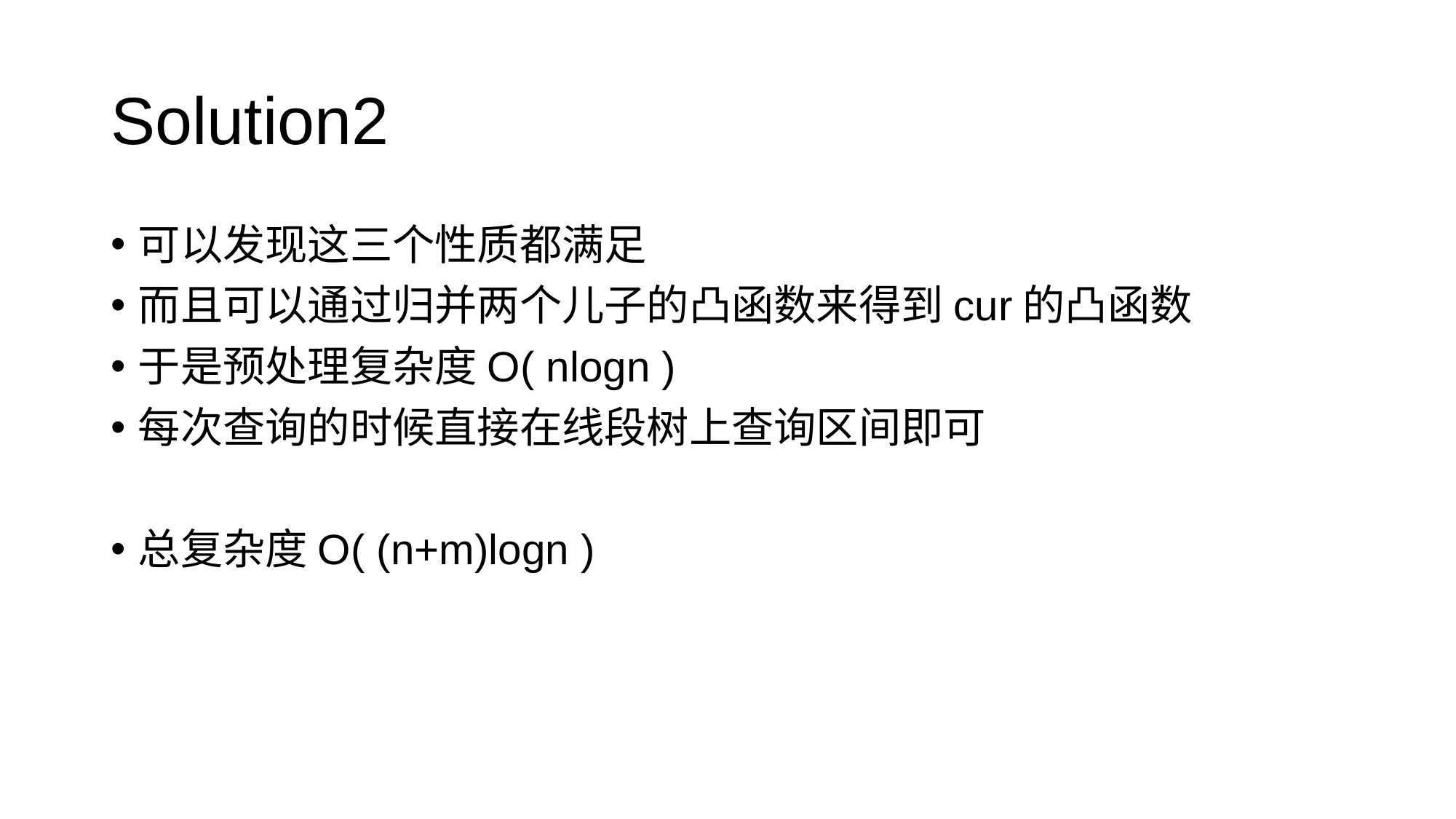

# Solution2
可以发现这三个性质都满足
而且可以通过归并两个儿子的凸函数来得到cur的凸函数
于是预处理复杂度O( nlogn )
每次查询的时候直接在线段树上查询区间即可

总复杂度O( (n+m)logn )